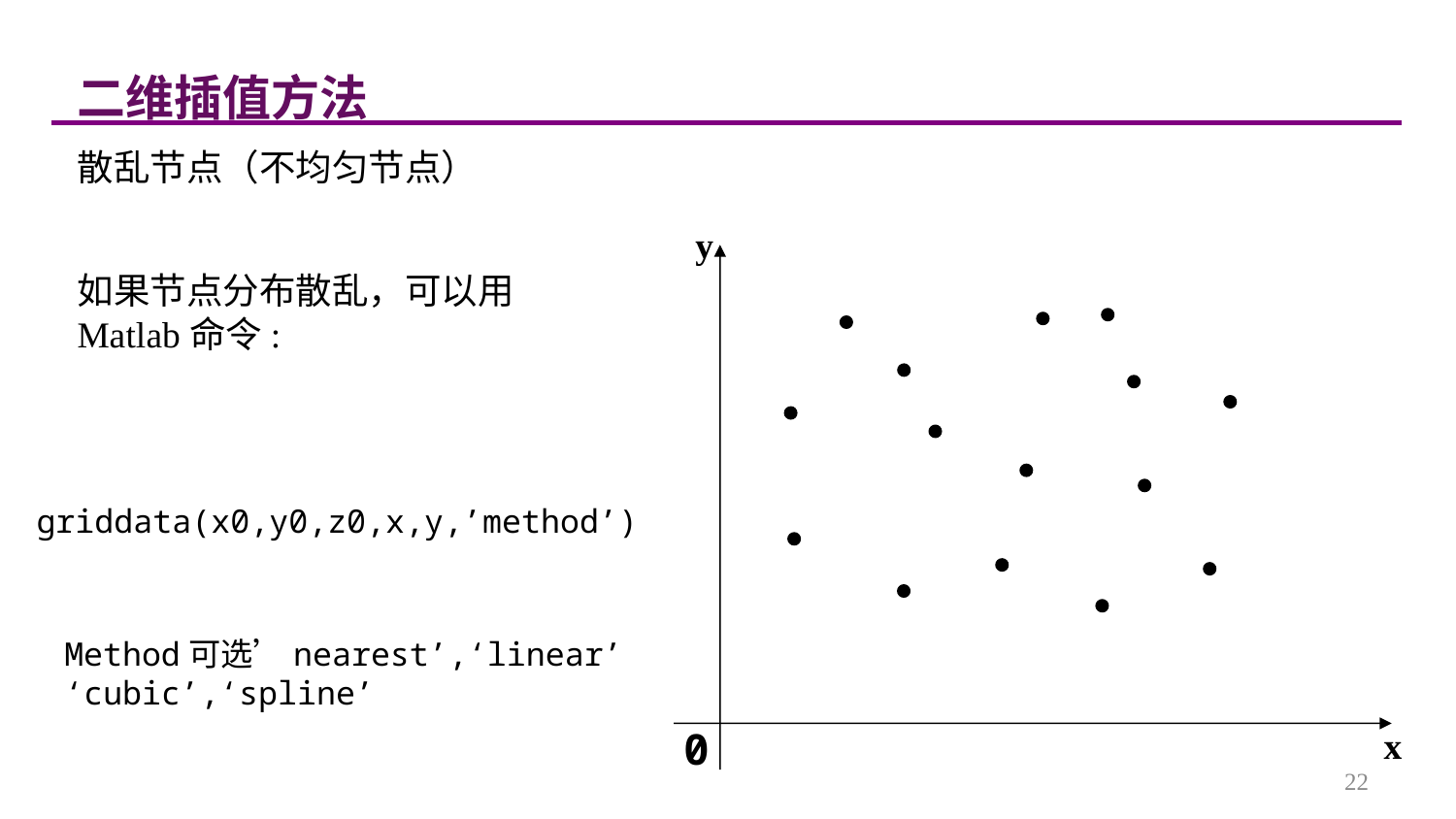

二维插值方法
散乱节点（不均匀节点）

如果节点分布散乱，可以用Matlab命令:
y

•
•
•
•
•
•
•
•
•
•
•
•
•
•
•
x

0
griddata(x0,y0,z0,x,y,’method’)
Method可选’nearest’,‘linear’
‘cubic’,‘spline’
22